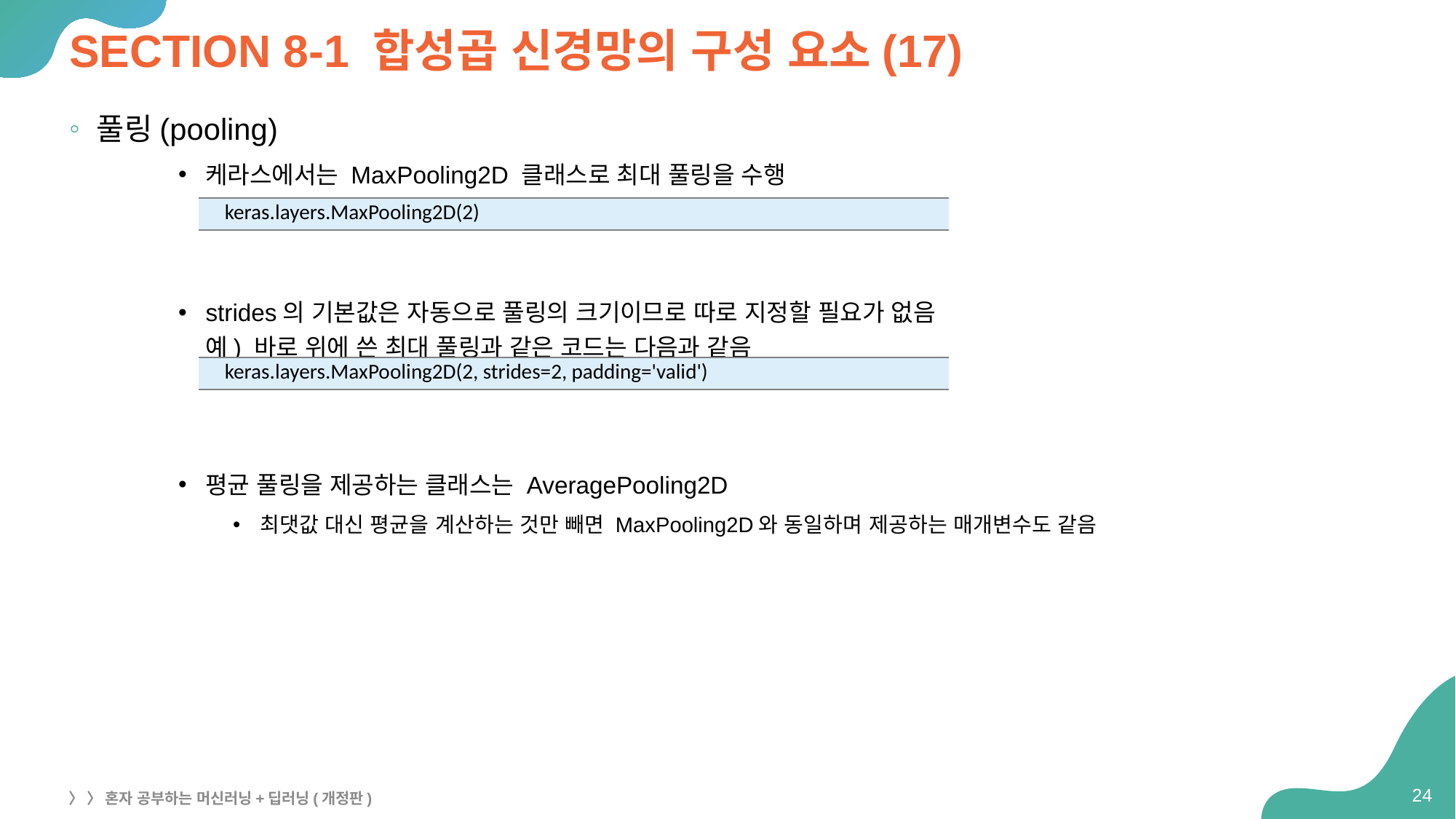

# SECTION 8-1 합성곱 신경망의 구성 요소(17)
풀링(pooling)
케라스에서는 MaxPooling2D 클래스로 최대 풀링을 수행

strides의 기본값은 자동으로 풀링의 크기이므로 따로 지정할 필요가 없음
예) 바로 위에 쓴 최대 풀링과 같은 코드는 다음과 같음

평균 풀링을 제공하는 클래스는 AveragePooling2D
최댓값 대신 평균을 계산하는 것만 빼면 MaxPooling2D와 동일하며 제공하는 매개변수도 같음
| keras.layers.MaxPooling2D(2) |
| --- |
| keras.layers.MaxPooling2D(2, strides=2, padding='valid') |
| --- |
24
〉 〉 혼자 공부하는 머신러닝+딥러닝(개정판)